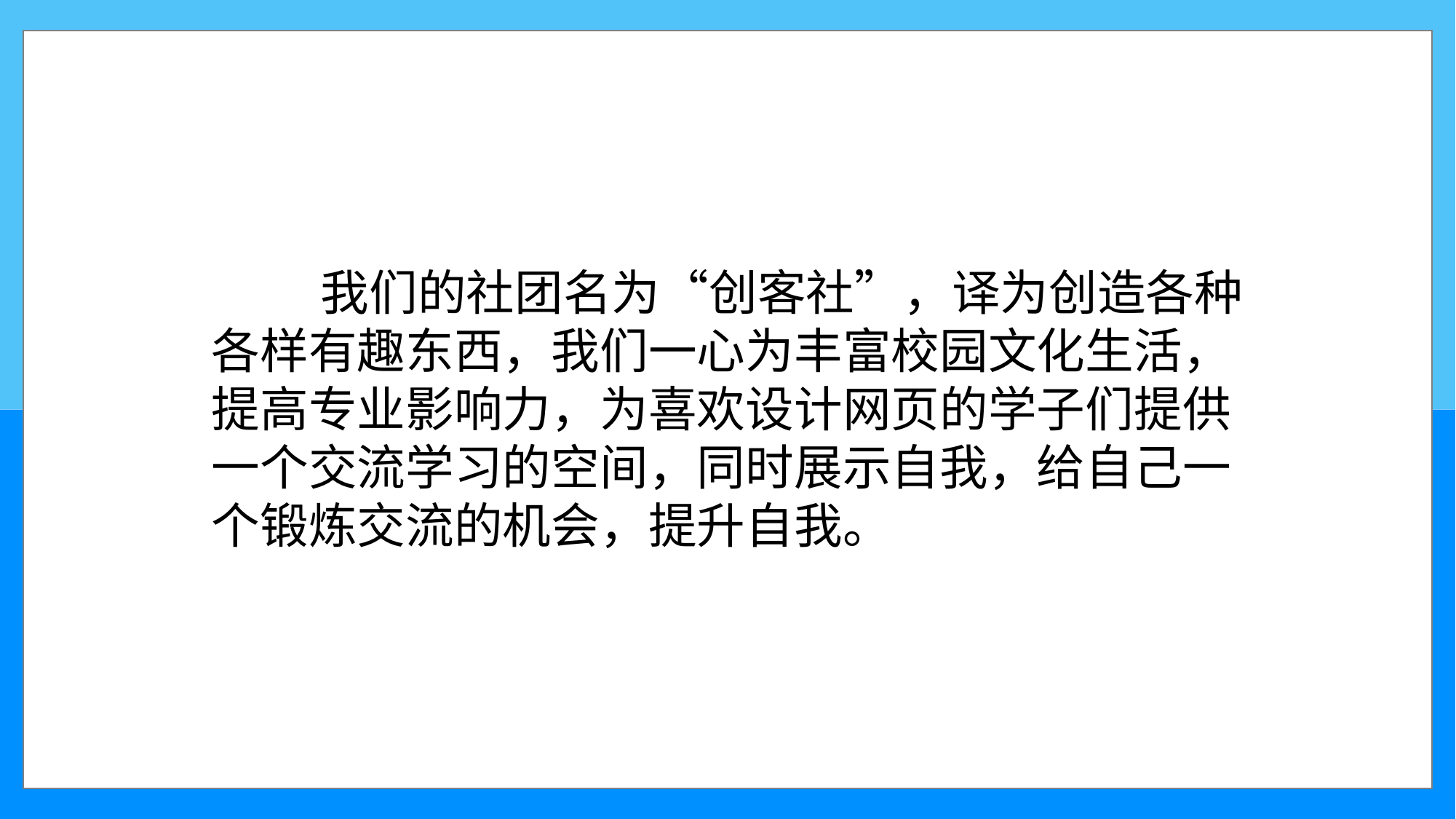

我们的社团名为“创客社”，译为创造各种
各样有趣东西，我们一心为丰富校园文化生活，
提高专业影响力，为喜欢设计网页的学子们提供
一个交流学习的空间，同时展示自我，给自己一
个锻炼交流的机会，提升自我。